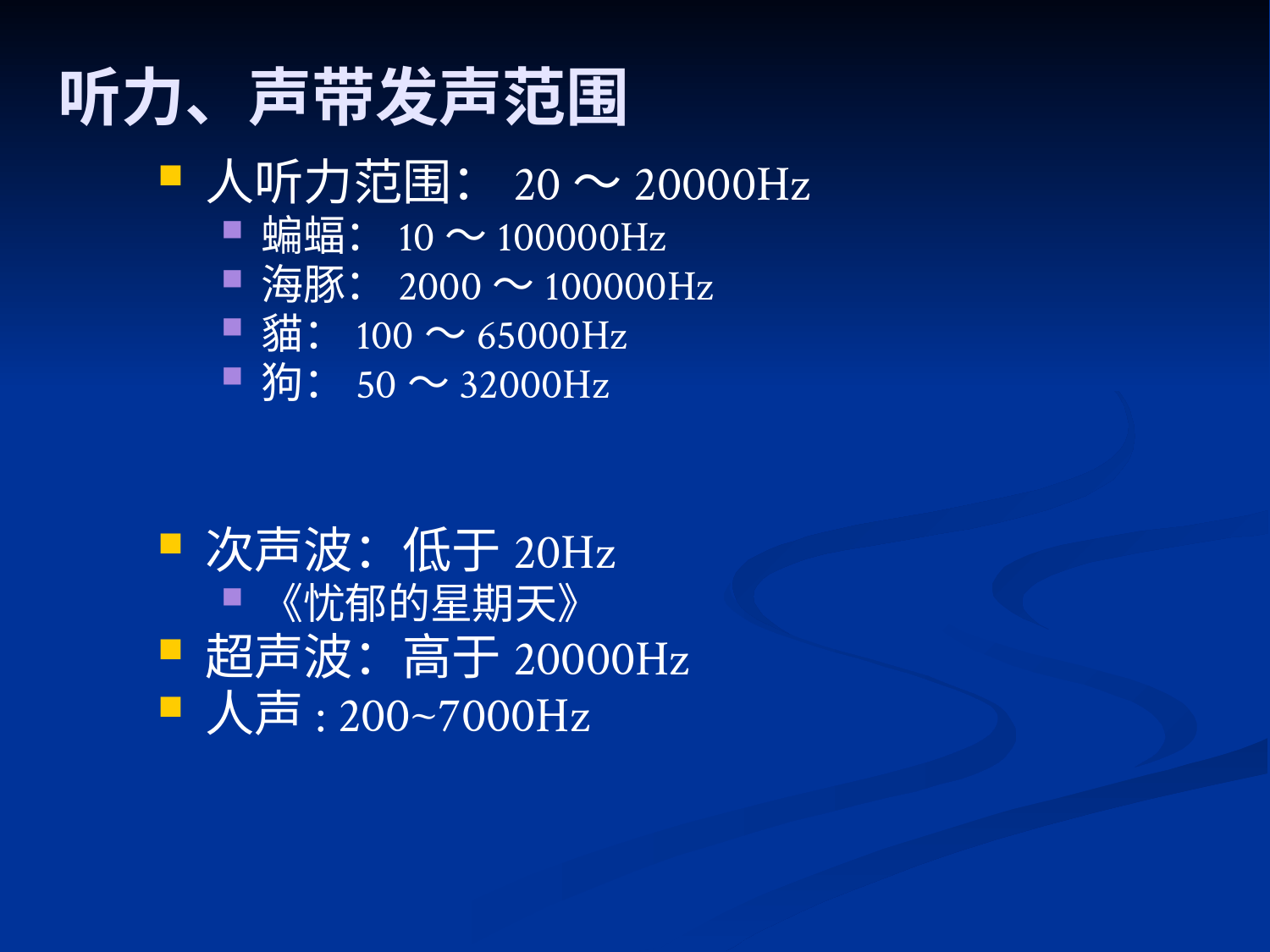

# 听力、声带发声范围
人听力范围：20～20000Hz
蝙蝠：10～100000Hz
海豚：2000～100000Hz
貓：100～65000Hz
狗：50～32000Hz

次声波：低于20Hz
《忧郁的星期天》
超声波：高于20000Hz
人声: 200~7000Hz